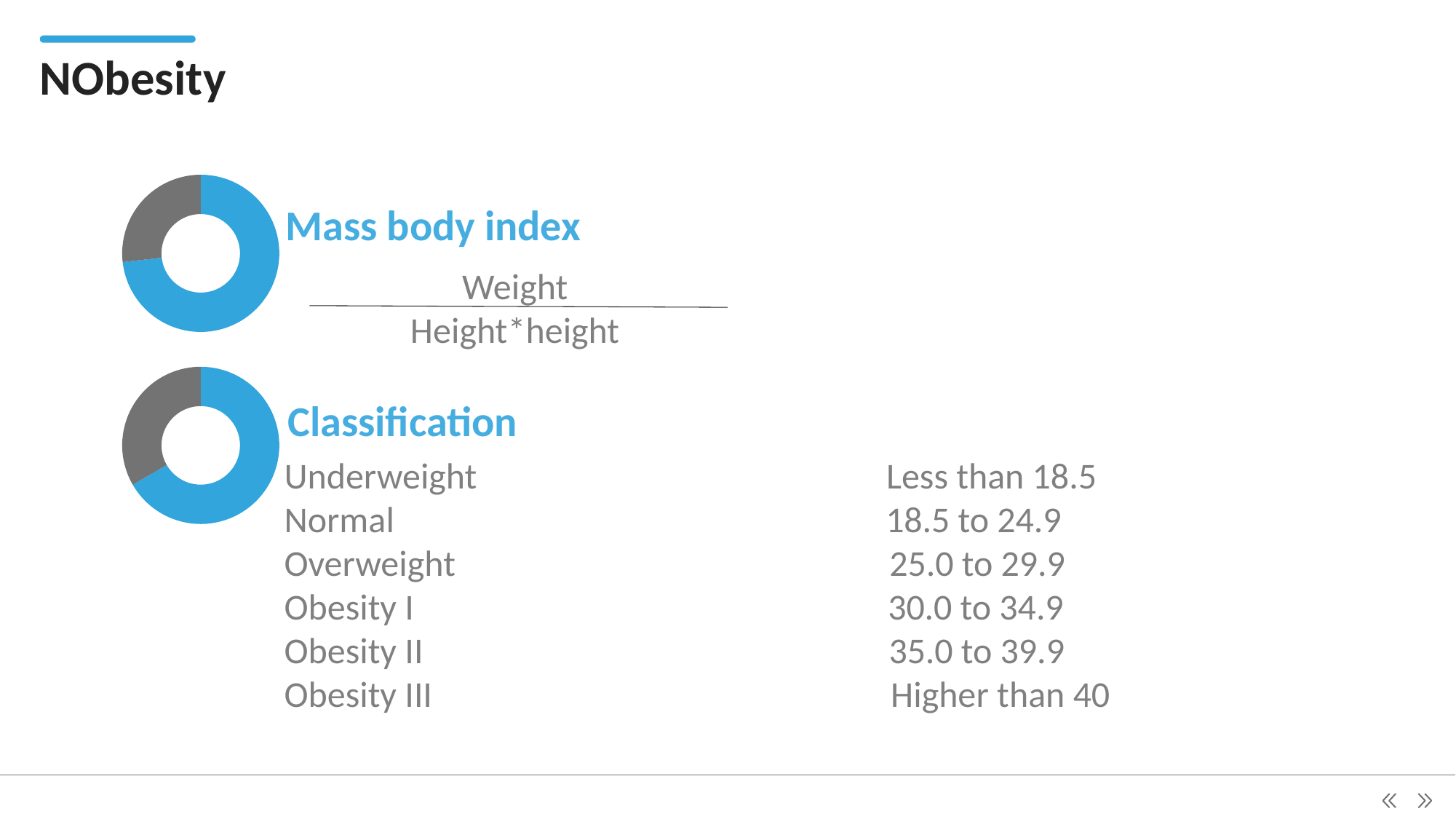

NObesity

### Chart

| Category | 列1 |
|---|---|
|  | 8.200000000000001 |
|  | 3.0 |
Mass body index
Weight
Height*height

### Chart

| Category | 列1 |
|---|---|
|  | 6.0 |
|  | 3.0 |
Classification
Underweight                                                  Less than 18.5
Normal                                                            18.5 to 24.9
Overweight                                                     25.0 to 29.9
Obesity I                                                          30.0 to 34.9
Obesity II                                                         35.0 to 39.9
Obesity III                                                        Higher than 40